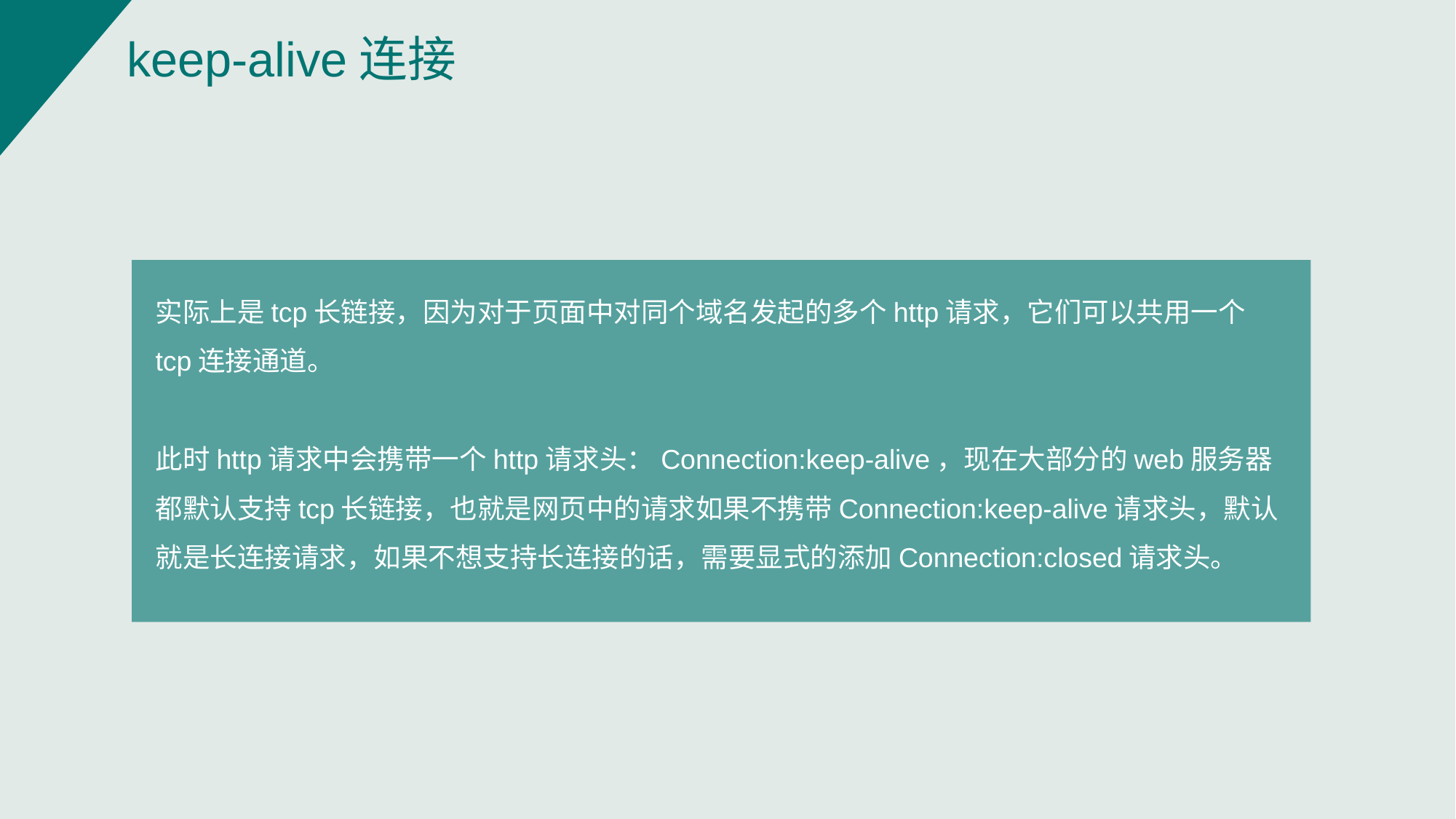

keep-alive连接

实际上是tcp长链接，因为对于页面中对同个域名发起的多个http请求，它们可以共用一个tcp连接通道。

此时http请求中会携带一个http请求头：Connection:keep-alive，现在大部分的web服务器都默认支持tcp长链接，也就是网页中的请求如果不携带Connection:keep-alive请求头，默认就是长连接请求，如果不想支持长连接的话，需要显式的添加Connection:closed请求头。